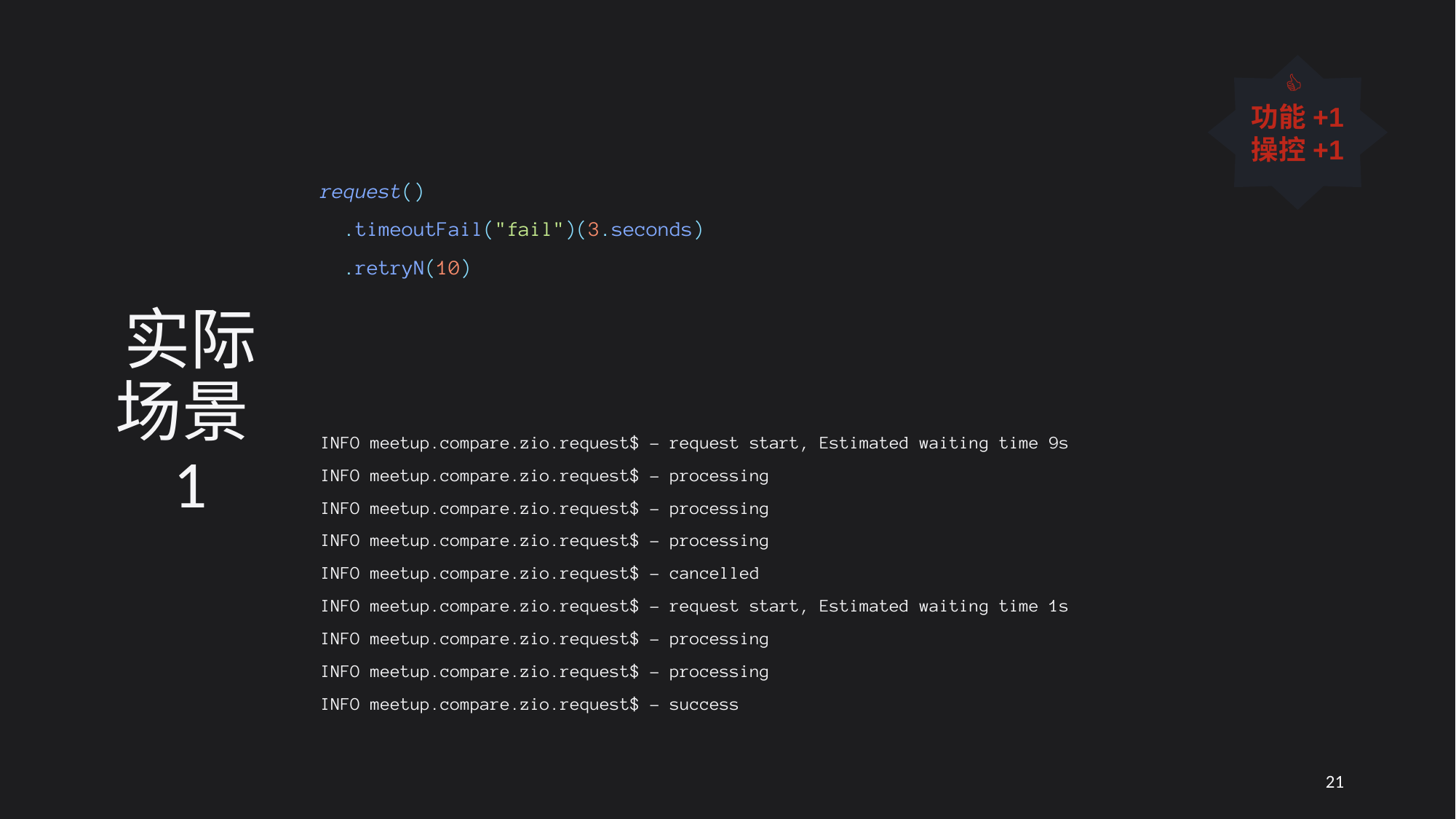

# 实际场景1
👍
功能+1
操控+1

request()
  .timeoutFail("fail")(3.seconds)
  .retryN(10)
INFO meetup.compare.zio.request$ - request start, Estimated waiting time 9s
INFO meetup.compare.zio.request$ - processing
INFO meetup.compare.zio.request$ - processing
INFO meetup.compare.zio.request$ - processing
INFO meetup.compare.zio.request$ - cancelled
INFO meetup.compare.zio.request$ - request start, Estimated waiting time 1s
INFO meetup.compare.zio.request$ - processing
INFO meetup.compare.zio.request$ - processing
INFO meetup.compare.zio.request$ - success
21